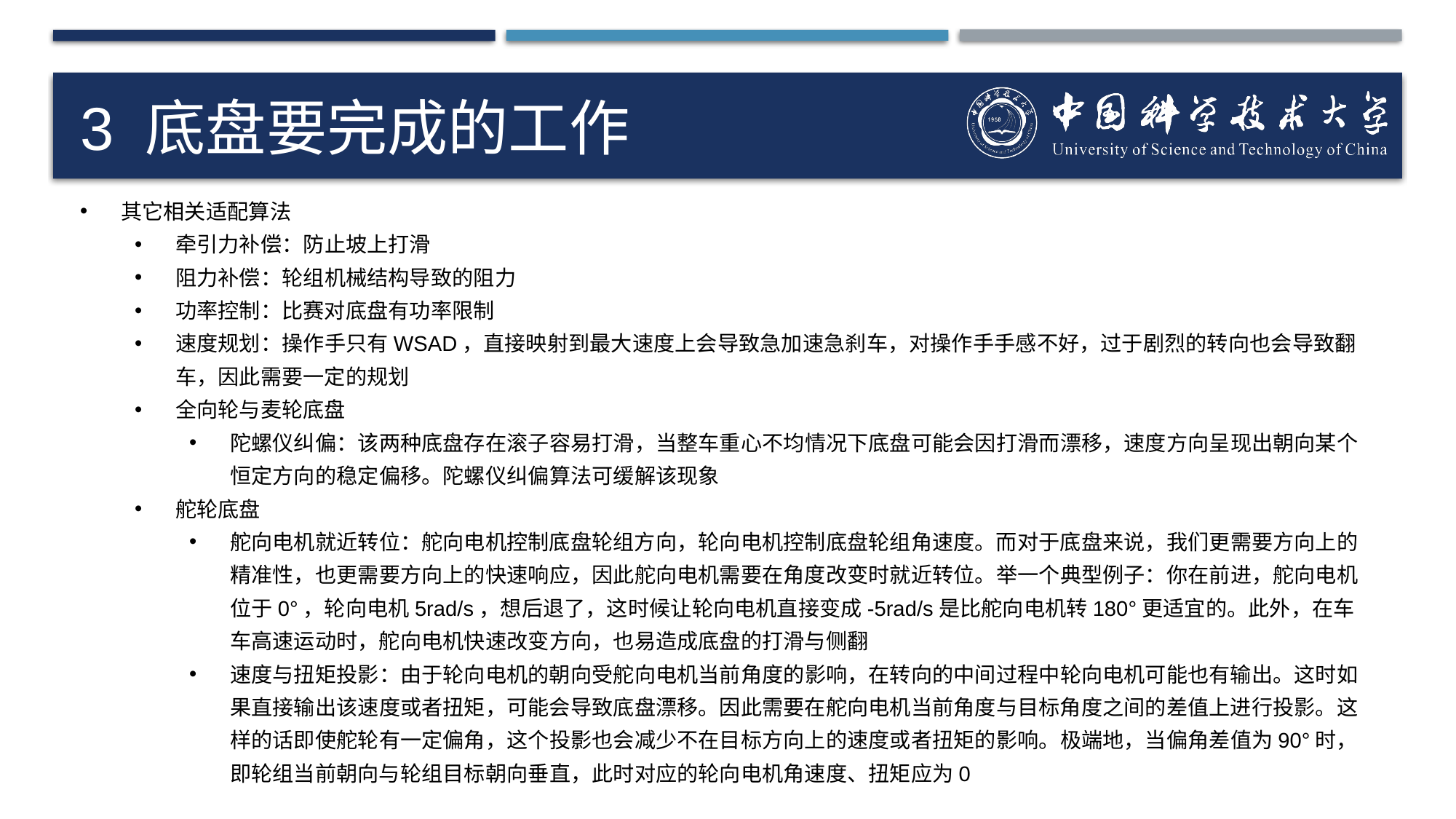

# 3 底盘要完成的工作
其它相关适配算法
牵引力补偿：防止坡上打滑
阻力补偿：轮组机械结构导致的阻力
功率控制：比赛对底盘有功率限制
速度规划：操作手只有WSAD，直接映射到最大速度上会导致急加速急刹车，对操作手手感不好，过于剧烈的转向也会导致翻车，因此需要一定的规划
全向轮与麦轮底盘
陀螺仪纠偏：该两种底盘存在滚子容易打滑，当整车重心不均情况下底盘可能会因打滑而漂移，速度方向呈现出朝向某个恒定方向的稳定偏移。陀螺仪纠偏算法可缓解该现象
舵轮底盘
舵向电机就近转位：舵向电机控制底盘轮组方向，轮向电机控制底盘轮组角速度。而对于底盘来说，我们更需要方向上的精准性，也更需要方向上的快速响应，因此舵向电机需要在角度改变时就近转位。举一个典型例子：你在前进，舵向电机位于0°，轮向电机5rad/s，想后退了，这时候让轮向电机直接变成-5rad/s是比舵向电机转180°更适宜的。此外，在车车高速运动时，舵向电机快速改变方向，也易造成底盘的打滑与侧翻
速度与扭矩投影：由于轮向电机的朝向受舵向电机当前角度的影响，在转向的中间过程中轮向电机可能也有输出。这时如果直接输出该速度或者扭矩，可能会导致底盘漂移。因此需要在舵向电机当前角度与目标角度之间的差值上进行投影。这样的话即使舵轮有一定偏角，这个投影也会减少不在目标方向上的速度或者扭矩的影响。极端地，当偏角差值为90°时，即轮组当前朝向与轮组目标朝向垂直，此时对应的轮向电机角速度、扭矩应为0